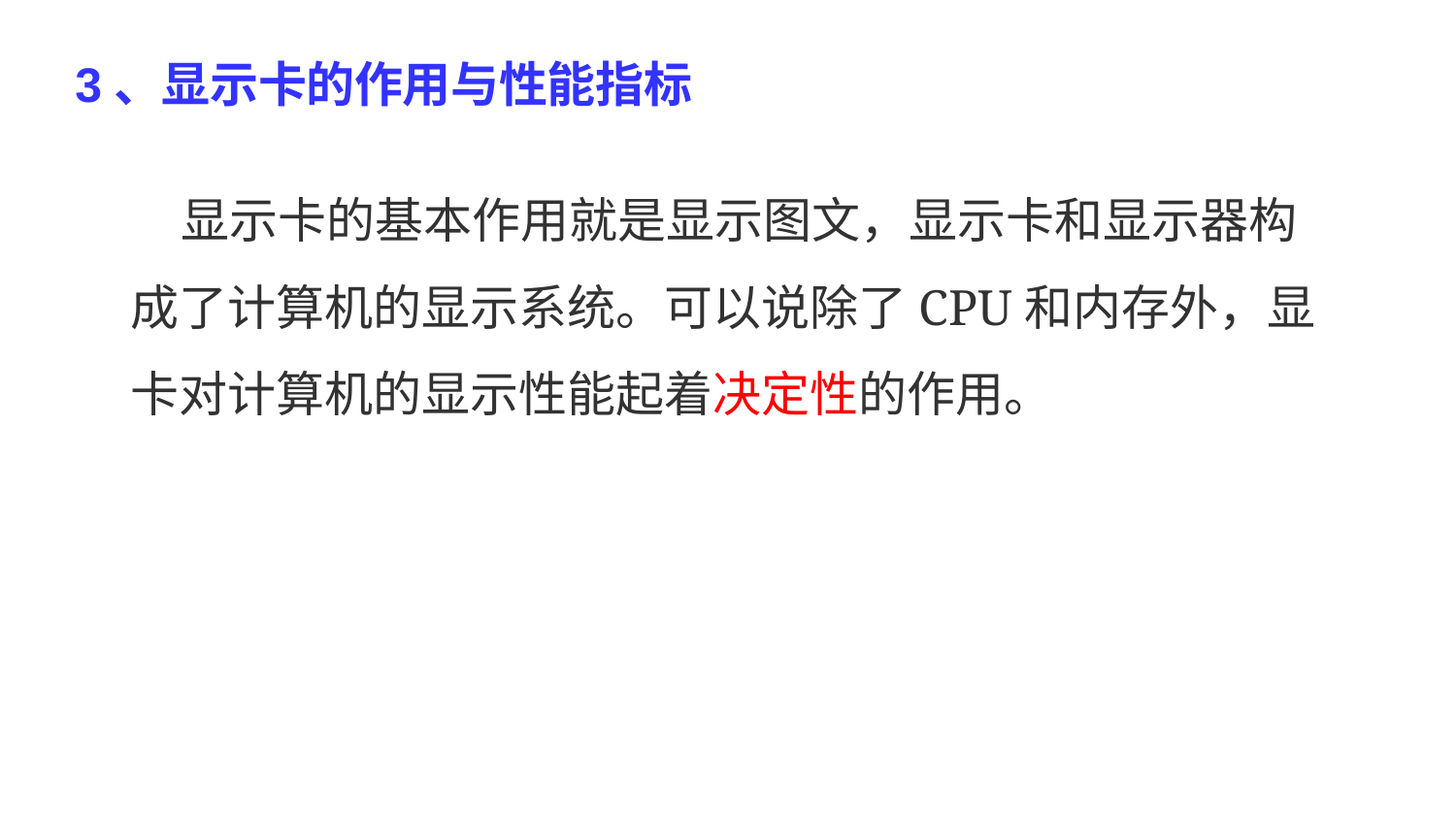

3、显示卡的作用与性能指标

显示卡的基本作用就是显示图文，显示卡和显示器构成了计算机的显示系统。可以说除了CPU和内存外，显卡对计算机的显示性能起着决定性的作用。